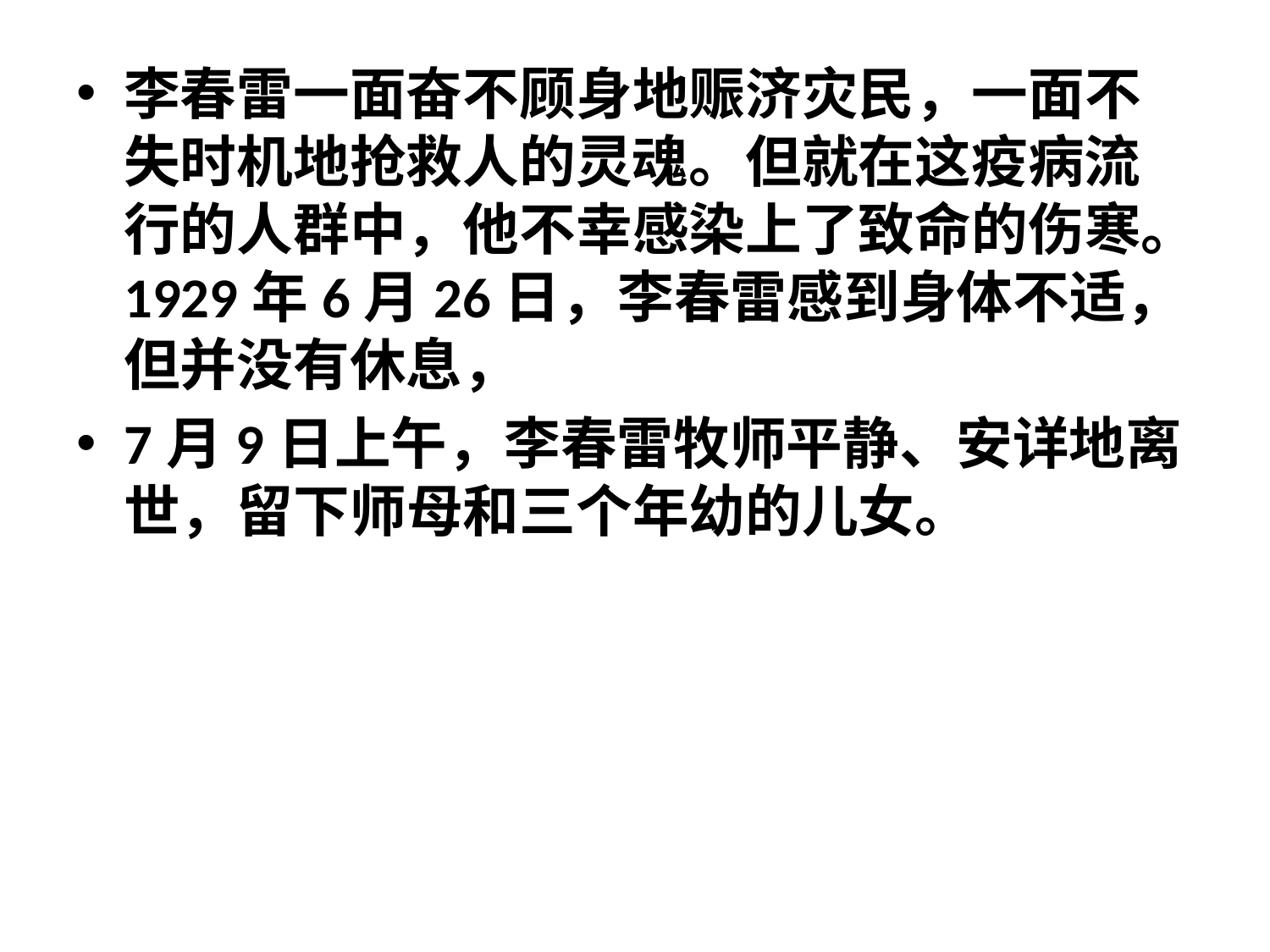

李春雷一面奋不顾身地赈济灾民，一面不失时机地抢救人的灵魂。但就在这疫病流行的人群中，他不幸感染上了致命的伤寒。1929年6月26日，李春雷感到身体不适，但并没有休息，
7月9日上午，李春雷牧师平静、安详地离世，留下师母和三个年幼的儿女。